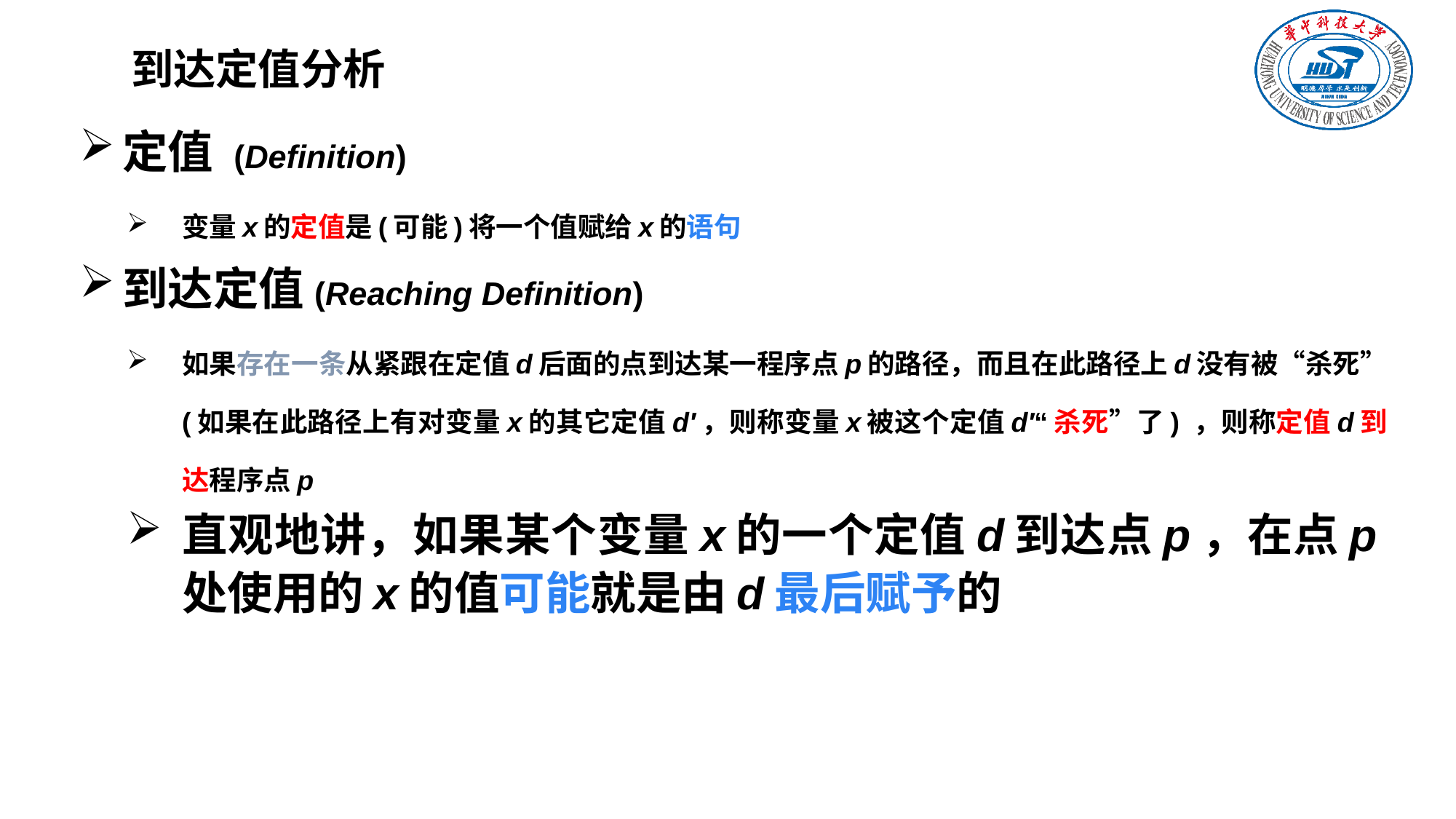

# 到达定值分析
定值 (Definition)
变量x的定值是(可能)将一个值赋给x的语句
到达定值(Reaching Definition)
如果存在一条从紧跟在定值d后面的点到达某一程序点p的路径，而且在此路径上d没有被“杀死” (如果在此路径上有对变量x的其它定值d′，则称变量x被这个定值d′“杀死”了) ，则称定值d到达程序点p
直观地讲，如果某个变量x的一个定值d到达点p，在点p处使用的x的值可能就是由d最后赋予的